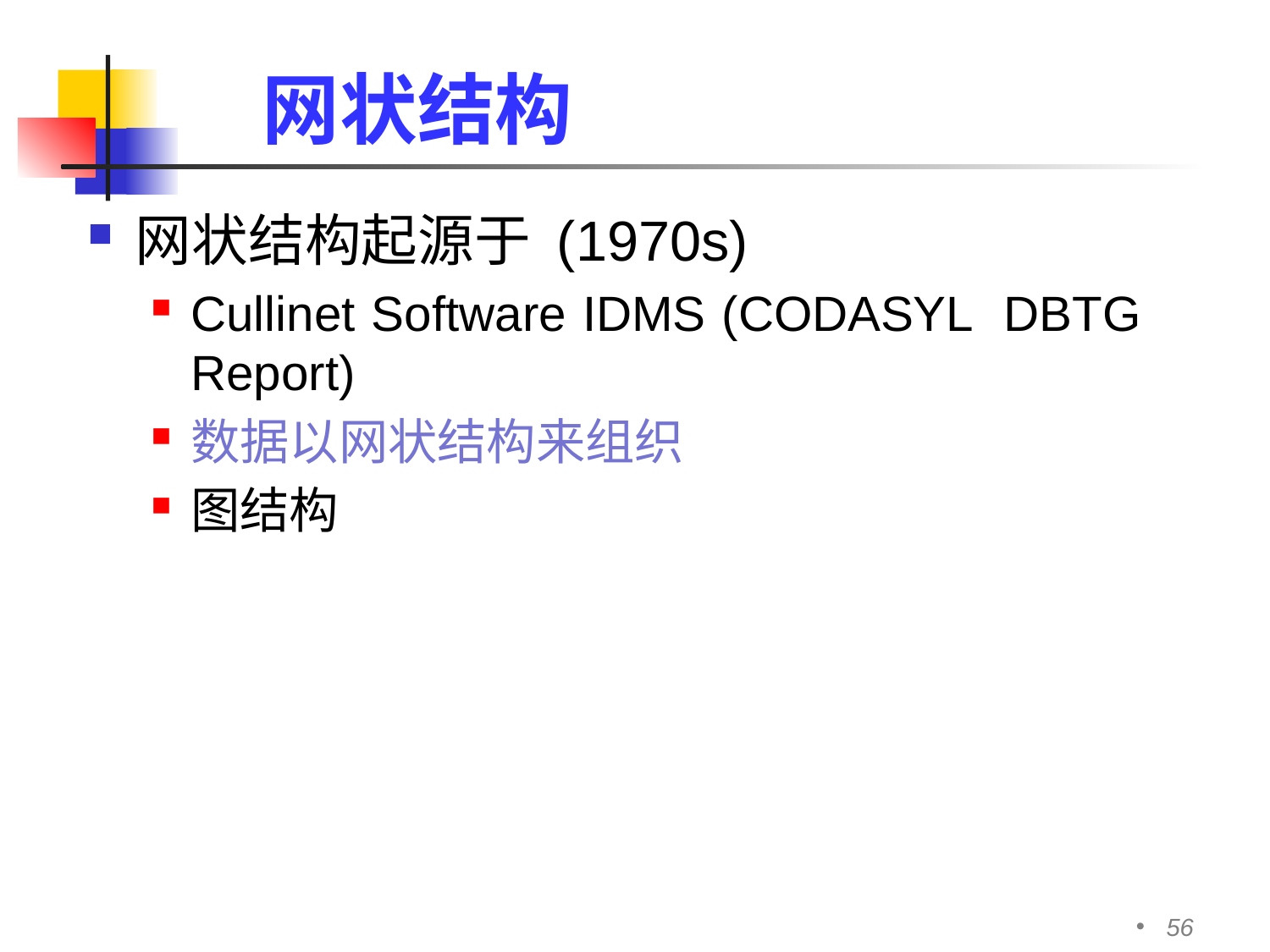

# 网状结构
网状结构起源于 (1970s)
Cullinet Software IDMS (CODASYL  DBTG  Report)
数据以网状结构来组织
图结构
56